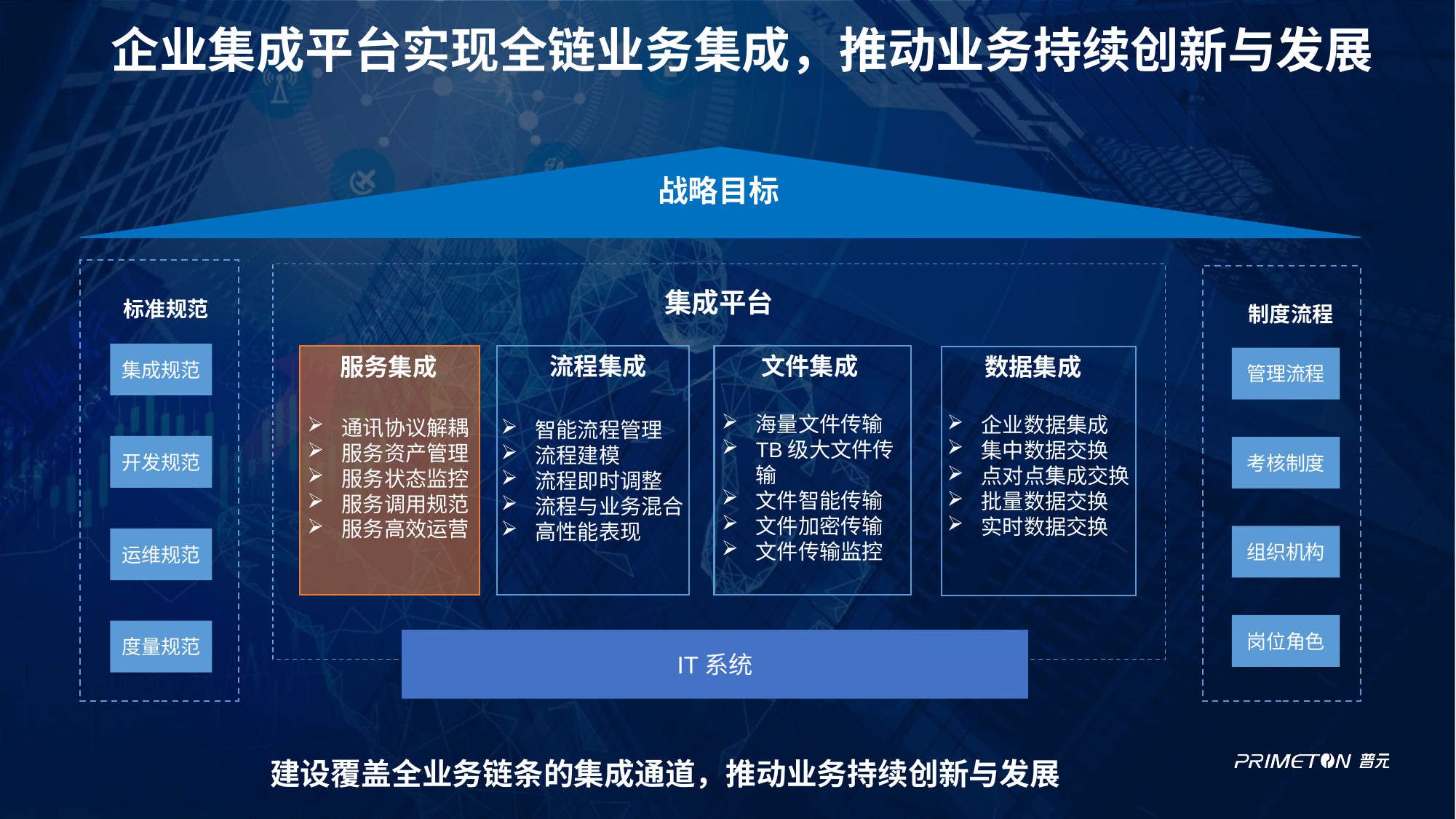

# 企业集成平台实现全链业务集成，推动业务持续创新与发展

战略目标

集成平台

标准规范
制度流程
集成规范

文件集成

服务集成

流程集成

数据集成
管理流程
海量文件传输
TB级大文件传输
文件智能传输
文件加密传输
文件传输监控

企业数据集成
集中数据交换
点对点集成交换
批量数据交换
实时数据交换
通讯协议解耦
服务资产管理
服务状态监控
服务调用规范
服务高效运营
智能流程管理
流程建模
流程即时调整
流程与业务混合
高性能表现
开发规范
考核制度
组织机构
运维规范
岗位角色
度量规范
IT系统
建设覆盖全业务链条的集成通道，推动业务持续创新与发展